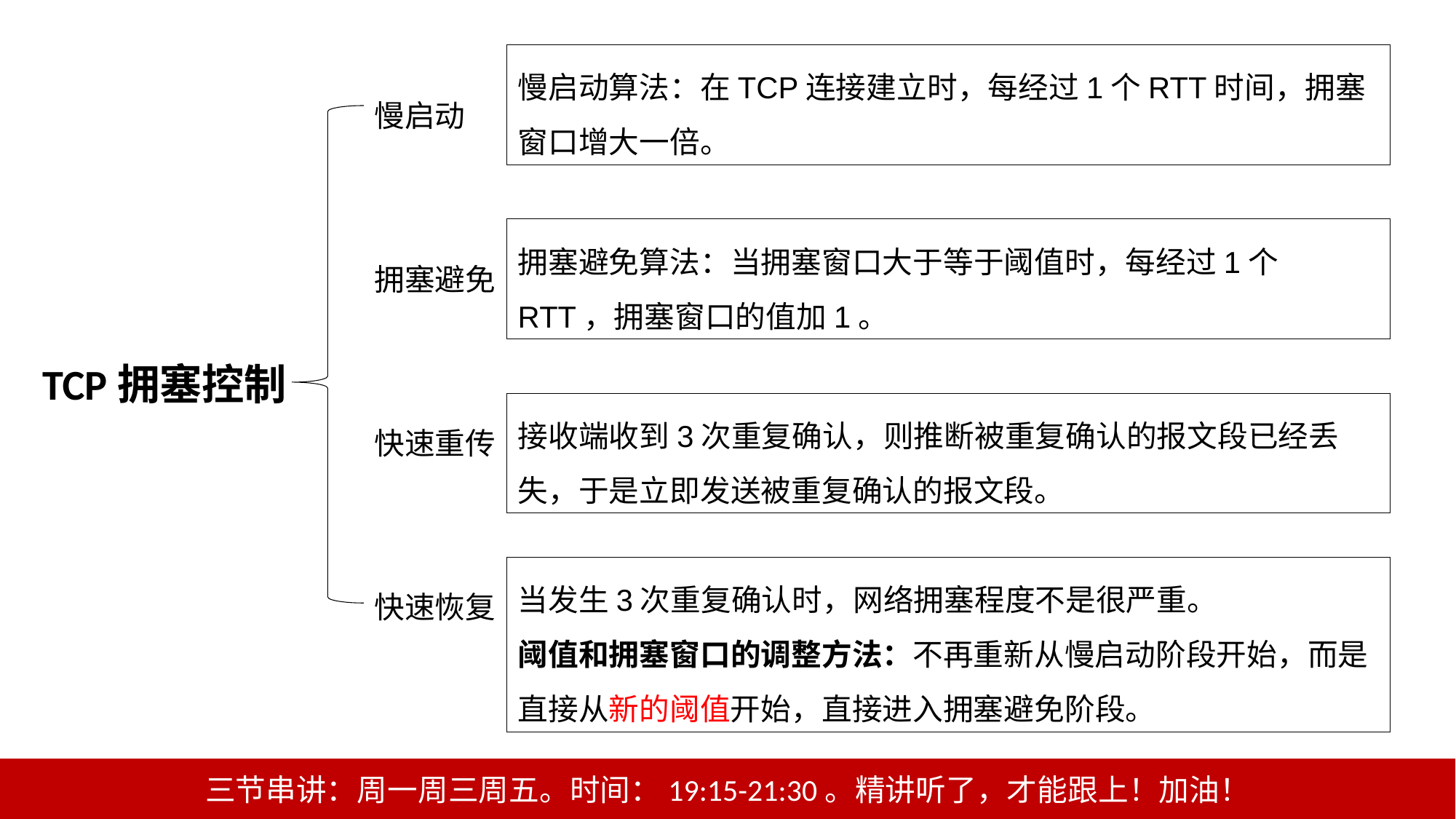

慢启动算法：在TCP连接建立时，每经过1个RTT时间，拥塞窗口增大一倍。
慢启动

拥塞避免

快速重传

快速恢复

拥塞避免算法：当拥塞窗口大于等于阈值时，每经过1个RTT，拥塞窗口的值加1。
TCP拥塞控制
接收端收到3次重复确认，则推断被重复确认的报文段已经丢失，于是立即发送被重复确认的报文段。
当发生3次重复确认时，网络拥塞程度不是很严重。
阈值和拥塞窗口的调整方法：不再重新从慢启动阶段开始，而是直接从新的阈值开始，直接进入拥塞避免阶段。
三节串讲：周一周三周五。时间：19:15-21:30。精讲听了，才能跟上！加油！